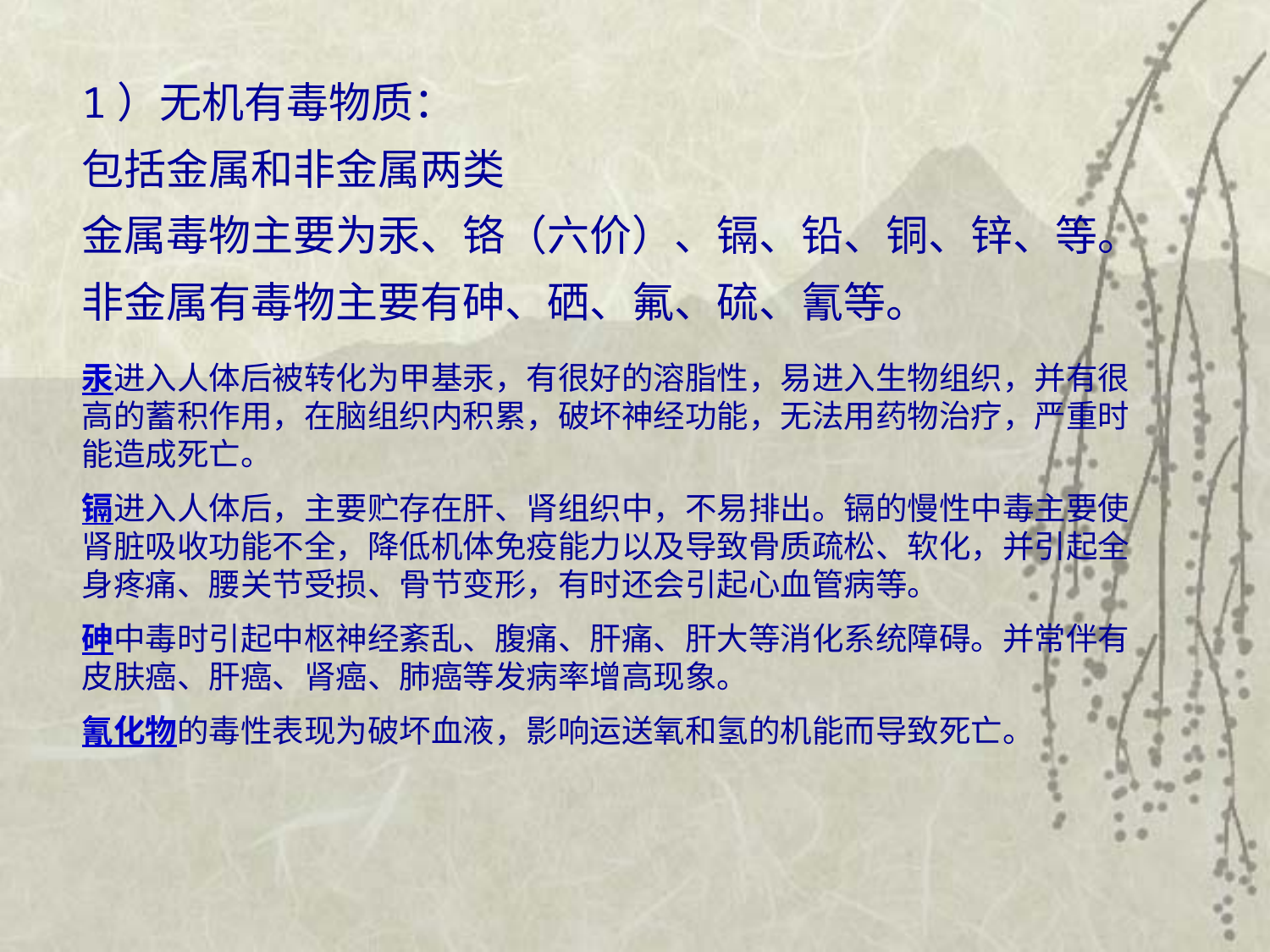

1）无机有毒物质：
包括金属和非金属两类
金属毒物主要为汞、铬（六价）、镉、铅、铜、锌、等。
非金属有毒物主要有砷、硒、氟、硫、氰等。
汞进入人体后被转化为甲基汞，有很好的溶脂性，易进入生物组织，并有很高的蓄积作用，在脑组织内积累，破坏神经功能，无法用药物治疗，严重时能造成死亡。
镉进入人体后，主要贮存在肝、肾组织中，不易排出。镉的慢性中毒主要使肾脏吸收功能不全，降低机体免疫能力以及导致骨质疏松、软化，并引起全身疼痛、腰关节受损、骨节变形，有时还会引起心血管病等。
砷中毒时引起中枢神经紊乱、腹痛、肝痛、肝大等消化系统障碍。并常伴有皮肤癌、肝癌、肾癌、肺癌等发病率增高现象。
氰化物的毒性表现为破坏血液，影响运送氧和氢的机能而导致死亡。